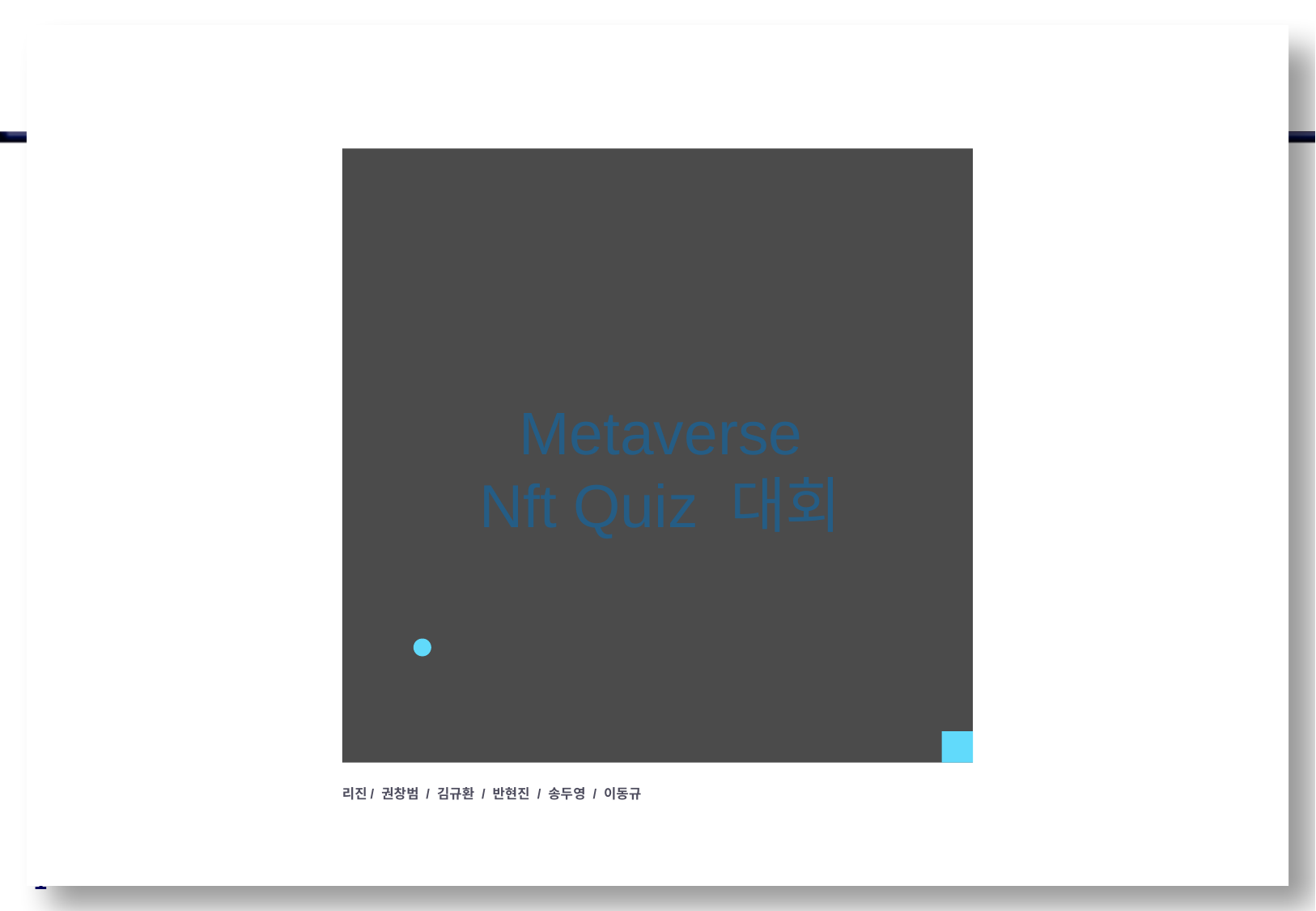

BLOCKCHAIN
Metaverse
Nft Quiz 대회

리진/ 권창범 / 김규환 / 반현진 / 송두영 / 이동규